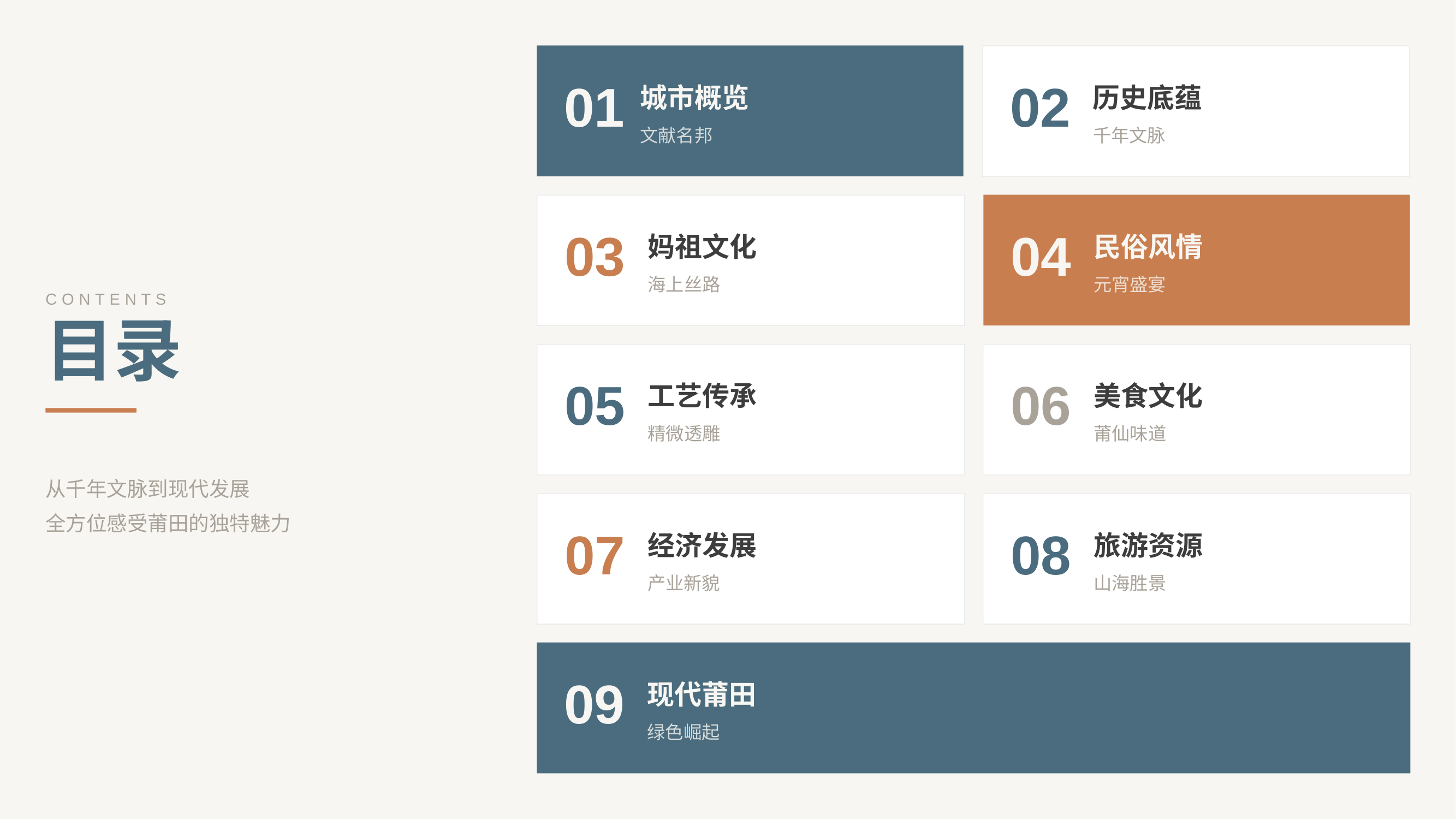

城市概览
历史底蕴
01
02
文献名邦
千年文脉

妈祖文化
民俗风情
03
04
海上丝路
元宵盛宴
CONTENTS
目录

工艺传承
美食文化
05
06

精微透雕
莆仙味道
从千年文脉到现代发展
全方位感受莆田的独特魅力

经济发展
旅游资源
07
08
产业新貌
山海胜景

现代莆田
09
绿色崛起